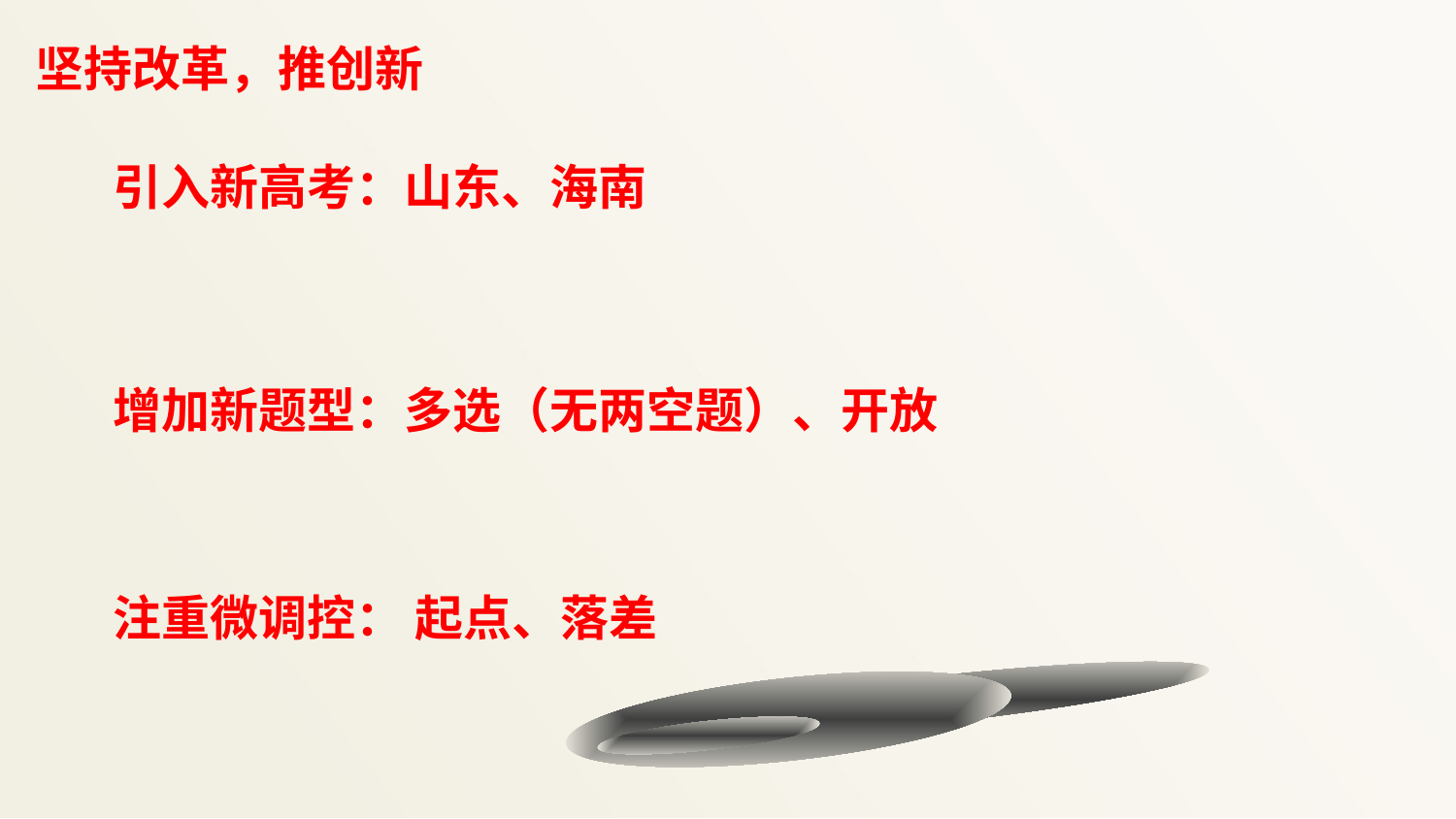

坚持改革，推创新
引入新高考：山东、海南
增加新题型：多选（无两空题）、开放
注重微调控： 起点、落差